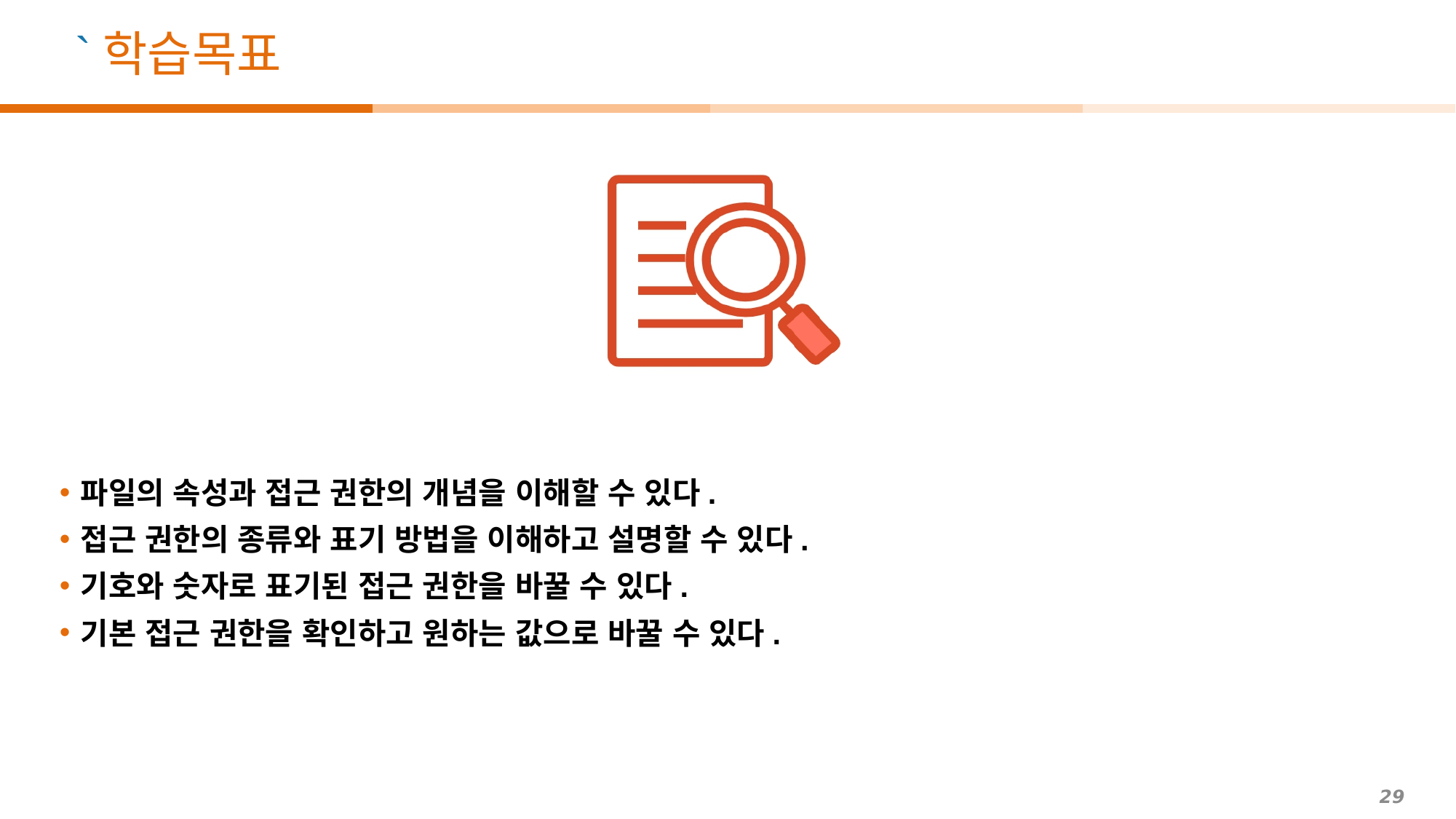

파일의 속성과 접근 권한의 개념을 이해할 수 있다.
접근 권한의 종류와 표기 방법을 이해하고 설명할 수 있다.
기호와 숫자로 표기된 접근 권한을 바꿀 수 있다.
기본 접근 권한을 확인하고 원하는 값으로 바꿀 수 있다.